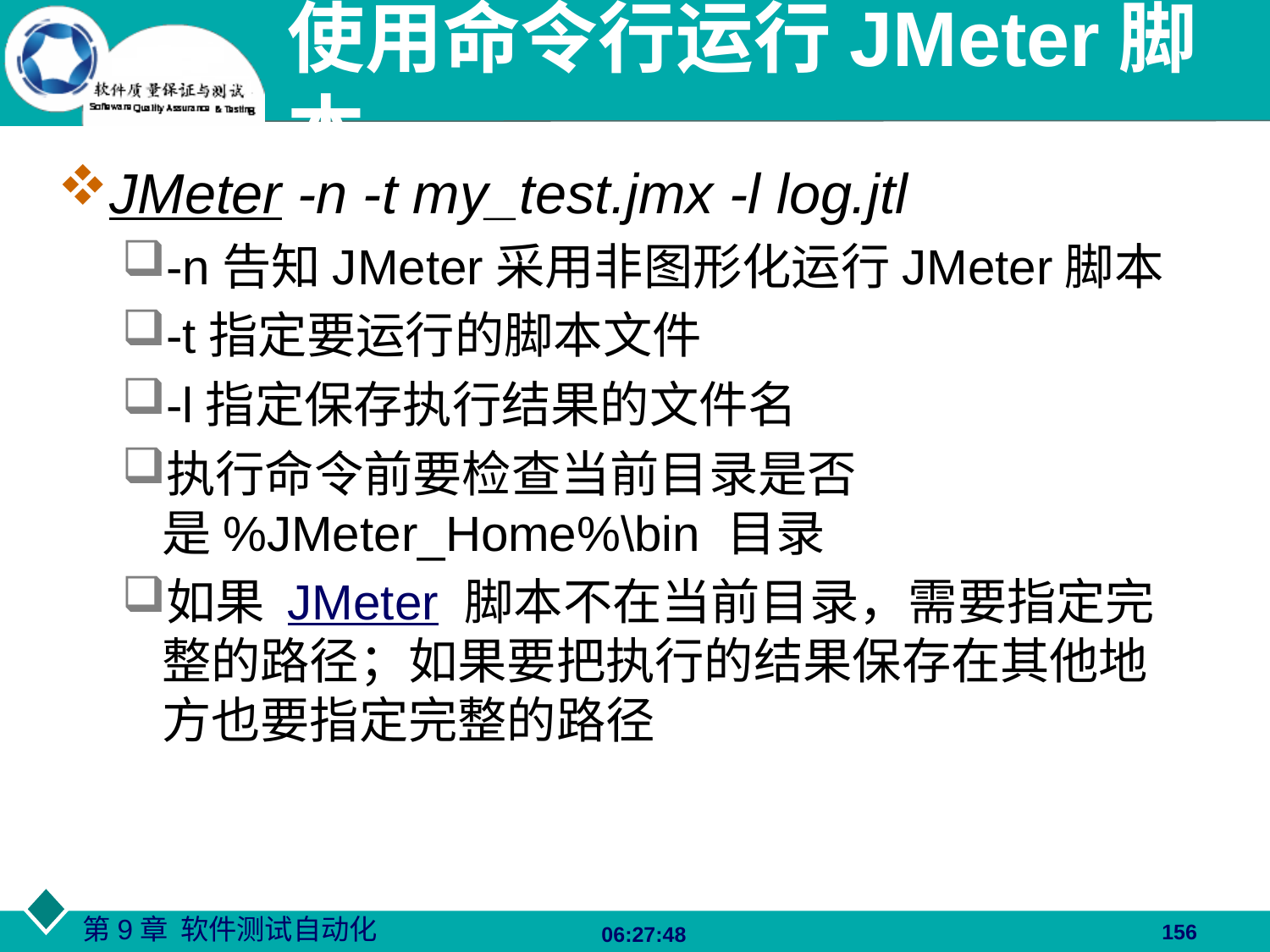

# 使用命令行运行JMeter脚本
JMeter -n -t my_test.jmx -l log.jtl
-n告知JMeter采用非图形化运行JMeter脚本
-t指定要运行的脚本文件
-l指定保存执行结果的文件名
执行命令前要检查当前目录是否是%JMeter_Home%\bin 目录
如果 JMeter 脚本不在当前目录，需要指定完整的路径；如果要把执行的结果保存在其他地方也要指定完整的路径
156
06:27:48